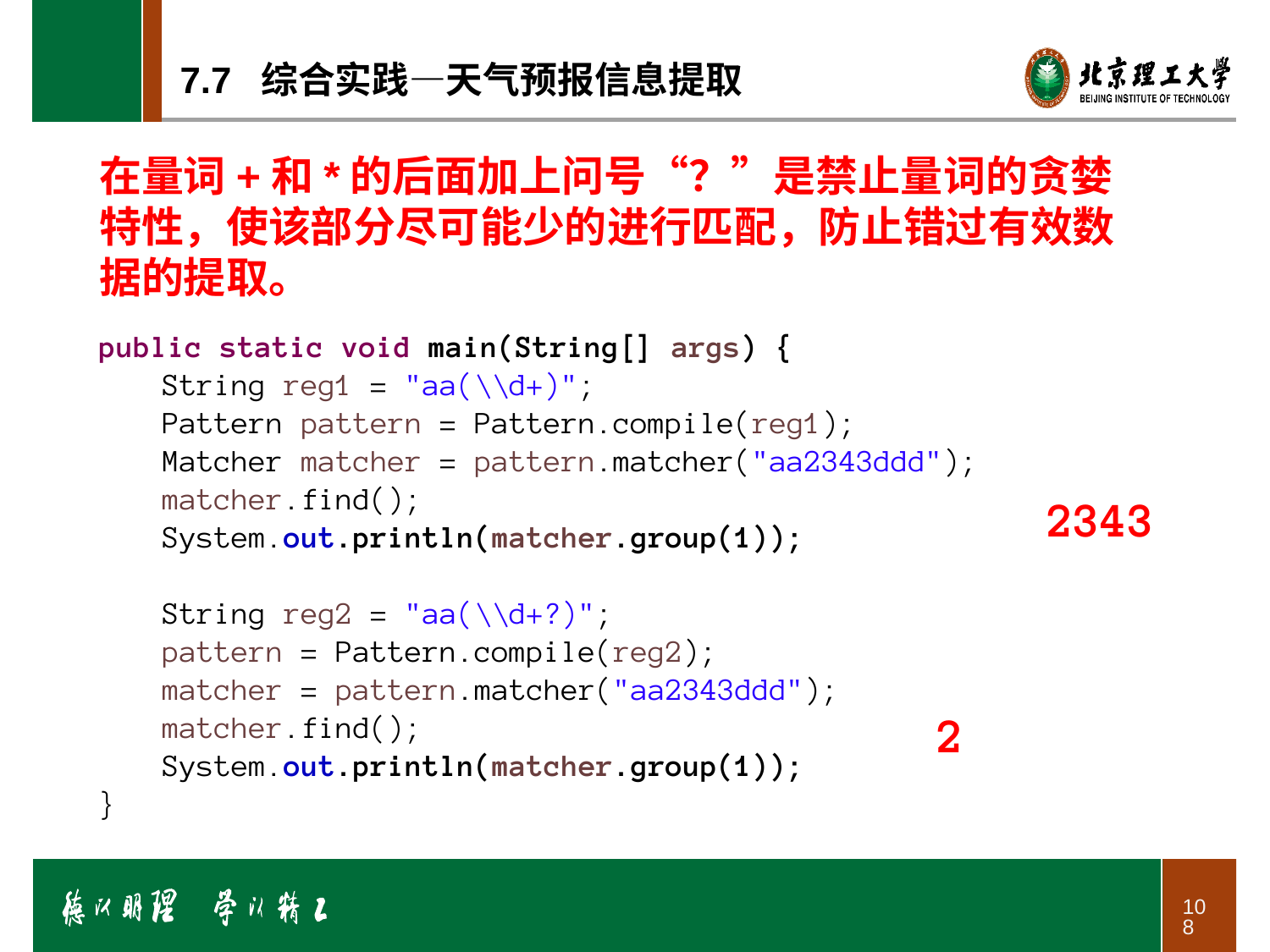

# 7.7  综合实践—天气预报信息提取
在量词+和*的后面加上问号“？”是禁止量词的贪婪特性，使该部分尽可能少的进行匹配，防止错过有效数据的提取。
public static void main(String[] args) {
String reg1 = "aa(\\d+)";
Pattern pattern = Pattern.compile(reg1);
Matcher matcher = pattern.matcher("aa2343ddd");
matcher.find();
System.out.println(matcher.group(1));

String reg2 = "aa(\\d+?)";
pattern = Pattern.compile(reg2);
matcher = pattern.matcher("aa2343ddd");
matcher.find();
System.out.println(matcher.group(1));
}
2343
2